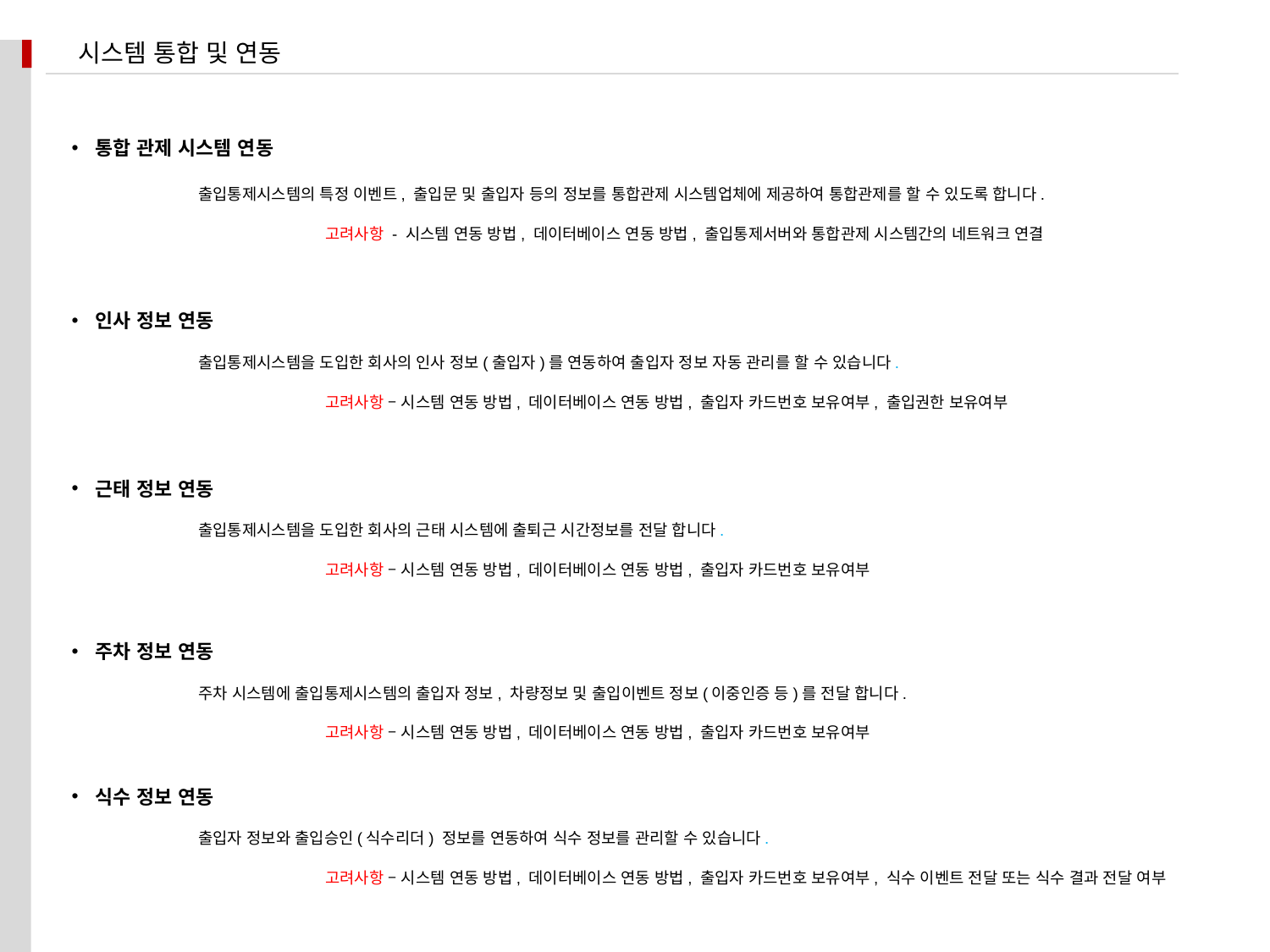

시스템 통합 및 연동
통합 관제 시스템 연동
	출입통제시스템의 특정 이벤트, 출입문 및 출입자 등의 정보를 통합관제 시스템업체에 제공하여 통합관제를 할 수 있도록 합니다.
		고려사항 - 시스템 연동 방법, 데이터베이스 연동 방법, 출입통제서버와 통합관제 시스템간의 네트워크 연결

인사 정보 연동
	출입통제시스템을 도입한 회사의 인사 정보(출입자)를 연동하여 출입자 정보 자동 관리를 할 수 있습니다.
		고려사항 – 시스템 연동 방법, 데이터베이스 연동 방법, 출입자 카드번호 보유여부, 출입권한 보유여부

근태 정보 연동
	출입통제시스템을 도입한 회사의 근태 시스템에 출퇴근 시간정보를 전달 합니다.
		고려사항 – 시스템 연동 방법, 데이터베이스 연동 방법, 출입자 카드번호 보유여부

주차 정보 연동
	주차 시스템에 출입통제시스템의 출입자 정보, 차량정보 및 출입이벤트 정보(이중인증 등)를 전달 합니다.
		고려사항 – 시스템 연동 방법, 데이터베이스 연동 방법, 출입자 카드번호 보유여부
식수 정보 연동
	출입자 정보와 출입승인(식수리더) 정보를 연동하여 식수 정보를 관리할 수 있습니다.
		고려사항 – 시스템 연동 방법, 데이터베이스 연동 방법, 출입자 카드번호 보유여부, 식수 이벤트 전달 또는 식수 결과 전달 여부